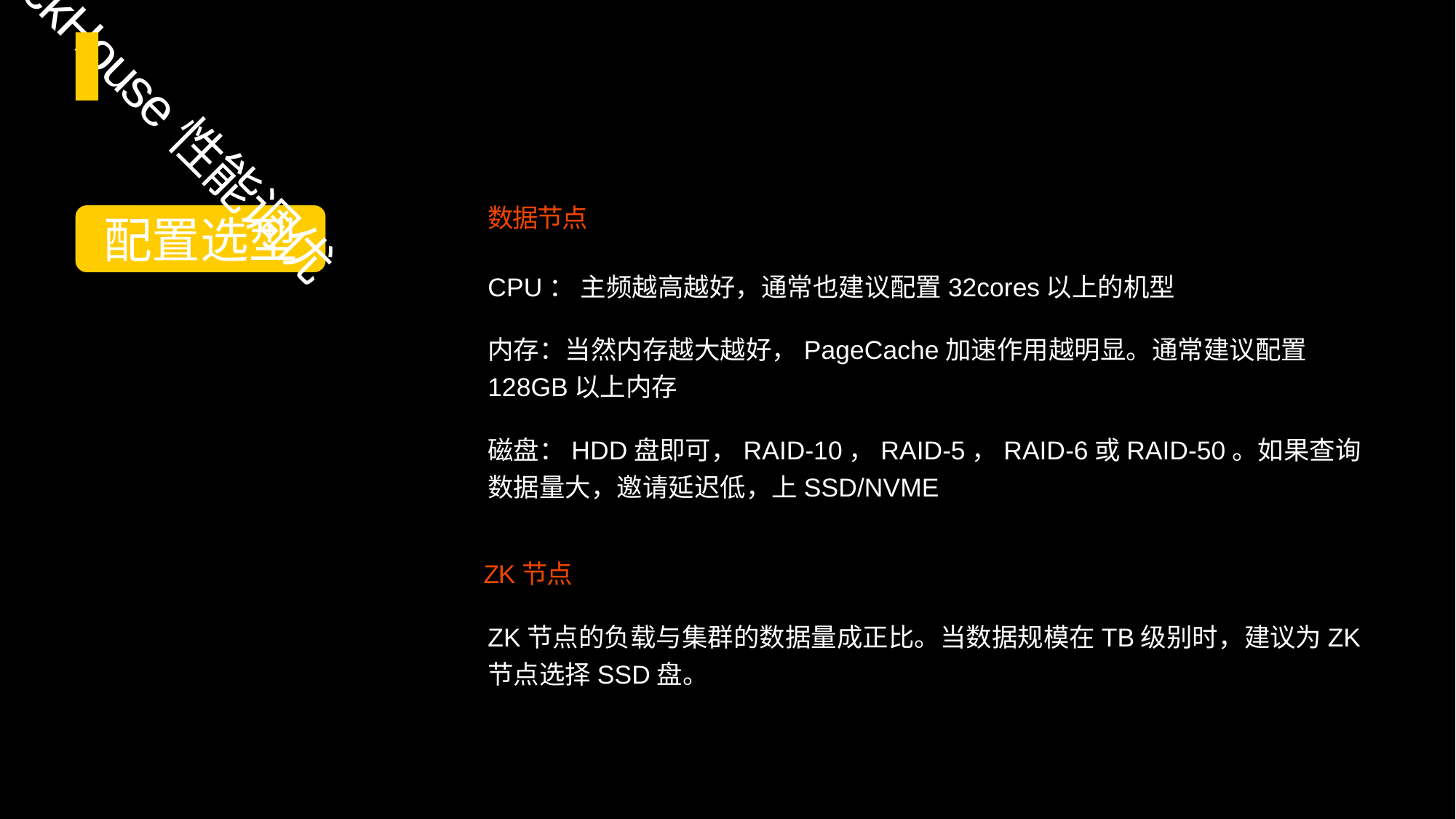

ClickHouse性能调优
数据节点

配置选型

CPU： 主频越⾼越好，通常也建议配置32cores以上的机型
内存：当然内存越⼤越好，PageCache加速作⽤越明显。通常建议配置128GB以上内存
磁盘：HDD盘即可，RAID-10，RAID-5，RAID-6或RAID-50。如果查询数据量⼤，邀请延迟低，上SSD/NVME
ZK节点
ZK节点的负载与集群的数据量成正⽐。当数据规模在TB级别时，建议为ZK节点选择SSD盘。